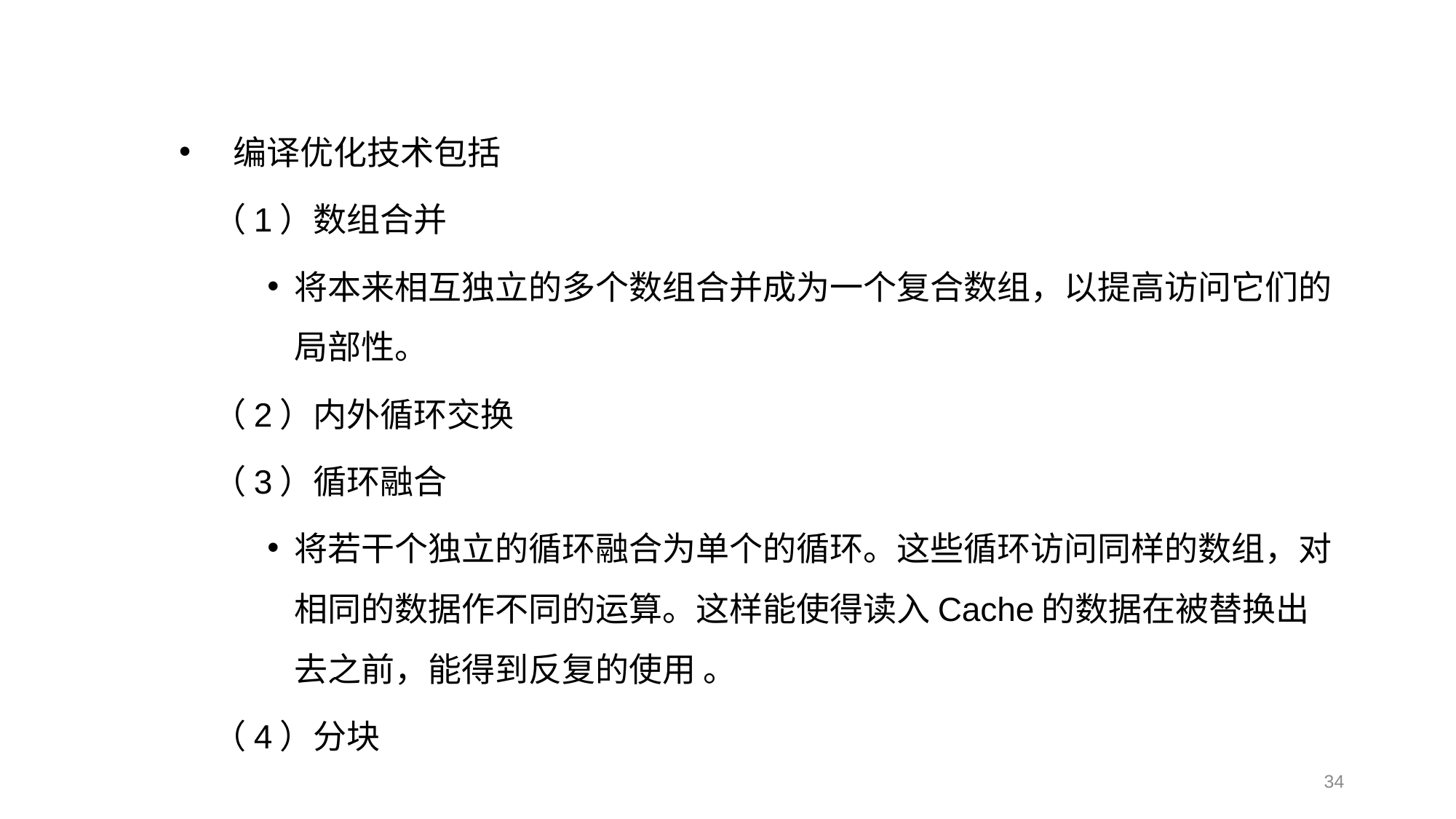

编译优化技术包括
（1）数组合并
将本来相互独立的多个数组合并成为一个复合数组，以提高访问它们的局部性。
（2）内外循环交换
（3）循环融合
将若干个独立的循环融合为单个的循环。这些循环访问同样的数组，对相同的数据作不同的运算。这样能使得读入Cache的数据在被替换出去之前，能得到反复的使用 。
（4）分块

34